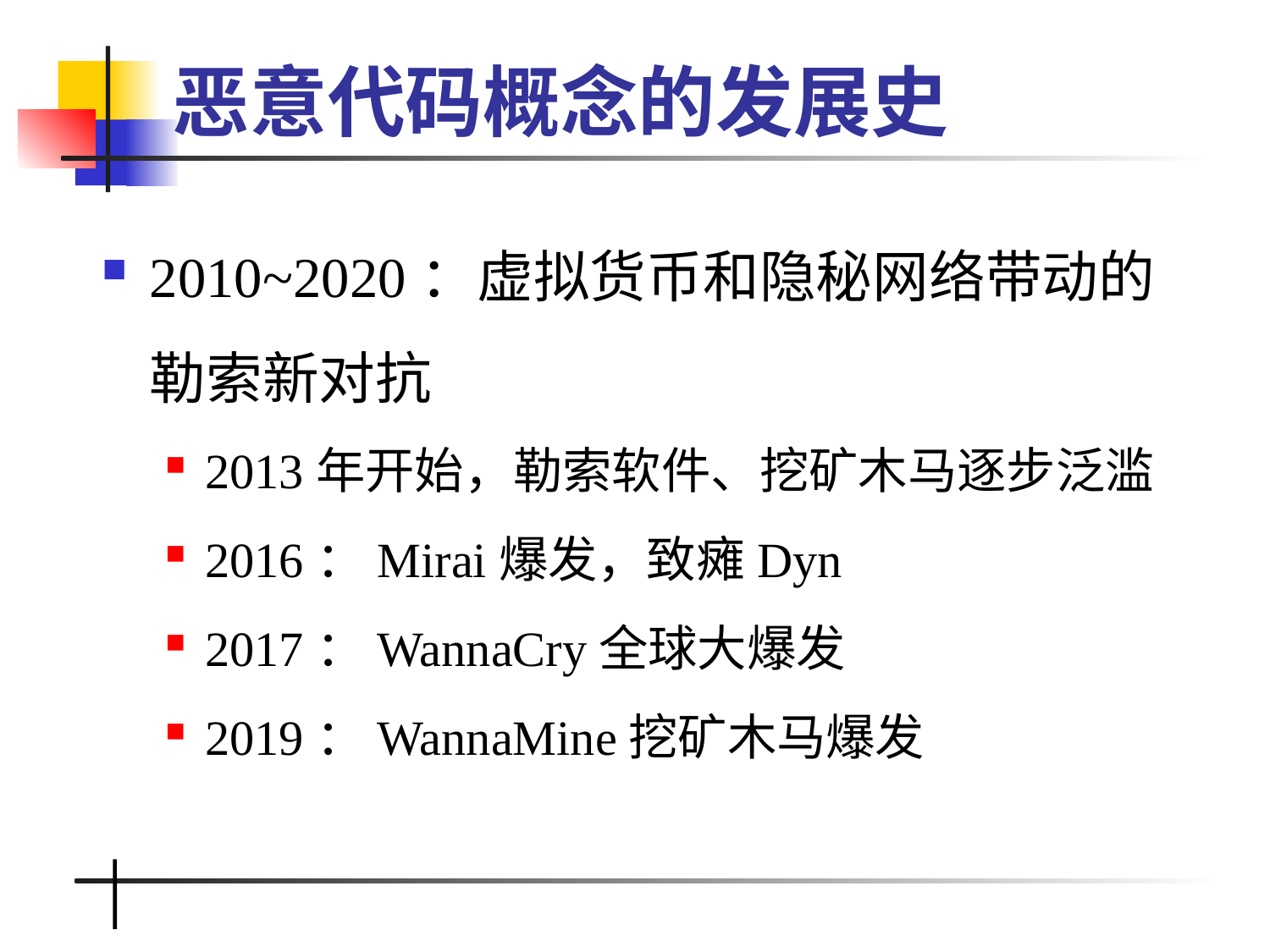

# 恶意代码概念的发展史
2010~2020：虚拟货币和隐秘网络带动的勒索新对抗
2013年开始，勒索软件、挖矿木马逐步泛滥
2016：Mirai爆发，致瘫Dyn
2017：WannaCry全球大爆发
2019：WannaMine挖矿木马爆发